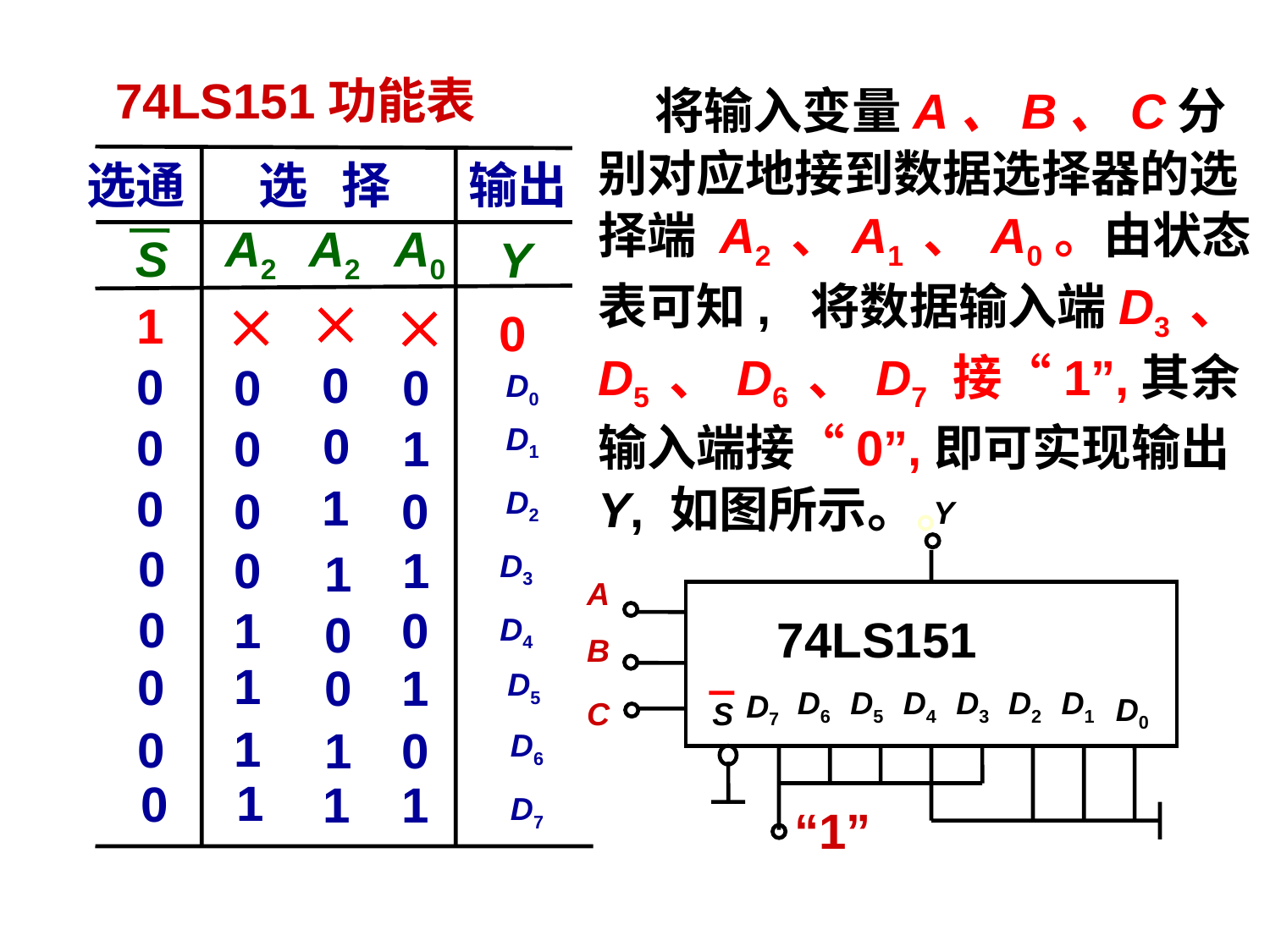

74LS151功能表
    将输入变量A、B、C分别对应地接到数据选择器的选择端 A2 、A1 、 A0。由状态表可知,  将数据输入端D3 、D5 、 D6 、 D7 接“1”,其余输入端接“0”,即可实现输出Y, 如图所示。。

选通

选   择

输出
A2
A2
A0
S

Y

×
×
×
0
0
0
0
0
1
1
0
0
0
1
1
1
0
0
1
0
1
1
1
0
1
1
1

1
0
0
D0
0
D1
0
D2
0
D3
0
D4
0
D5
0
D6
0
D7

Y

A

74LS151

B

D6
D5
D4
D3
D2
D1
D7
D0
C
S

“1”